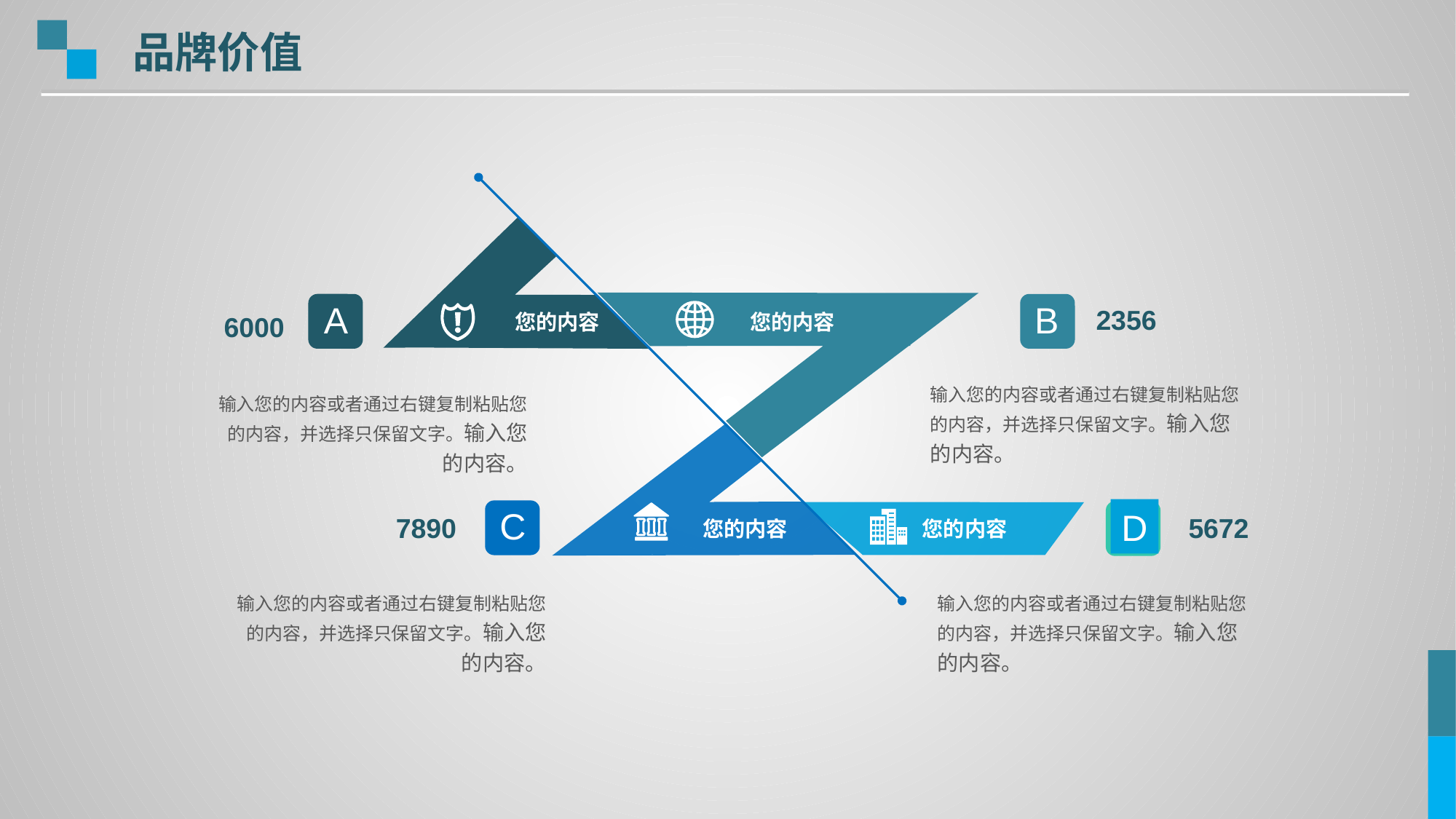

品牌价值

您的内容

您的内容
A

B

2356
6000
输入您的内容或者通过右键复制粘贴您的内容，并选择只保留文字。输入您的内容。
输入您的内容或者通过右键复制粘贴您的内容，并选择只保留文字。输入您的内容。

您的内容
C

D

您的内容
7890
5672
输入您的内容或者通过右键复制粘贴您的内容，并选择只保留文字。输入您的内容。
输入您的内容或者通过右键复制粘贴您的内容，并选择只保留文字。输入您的内容。